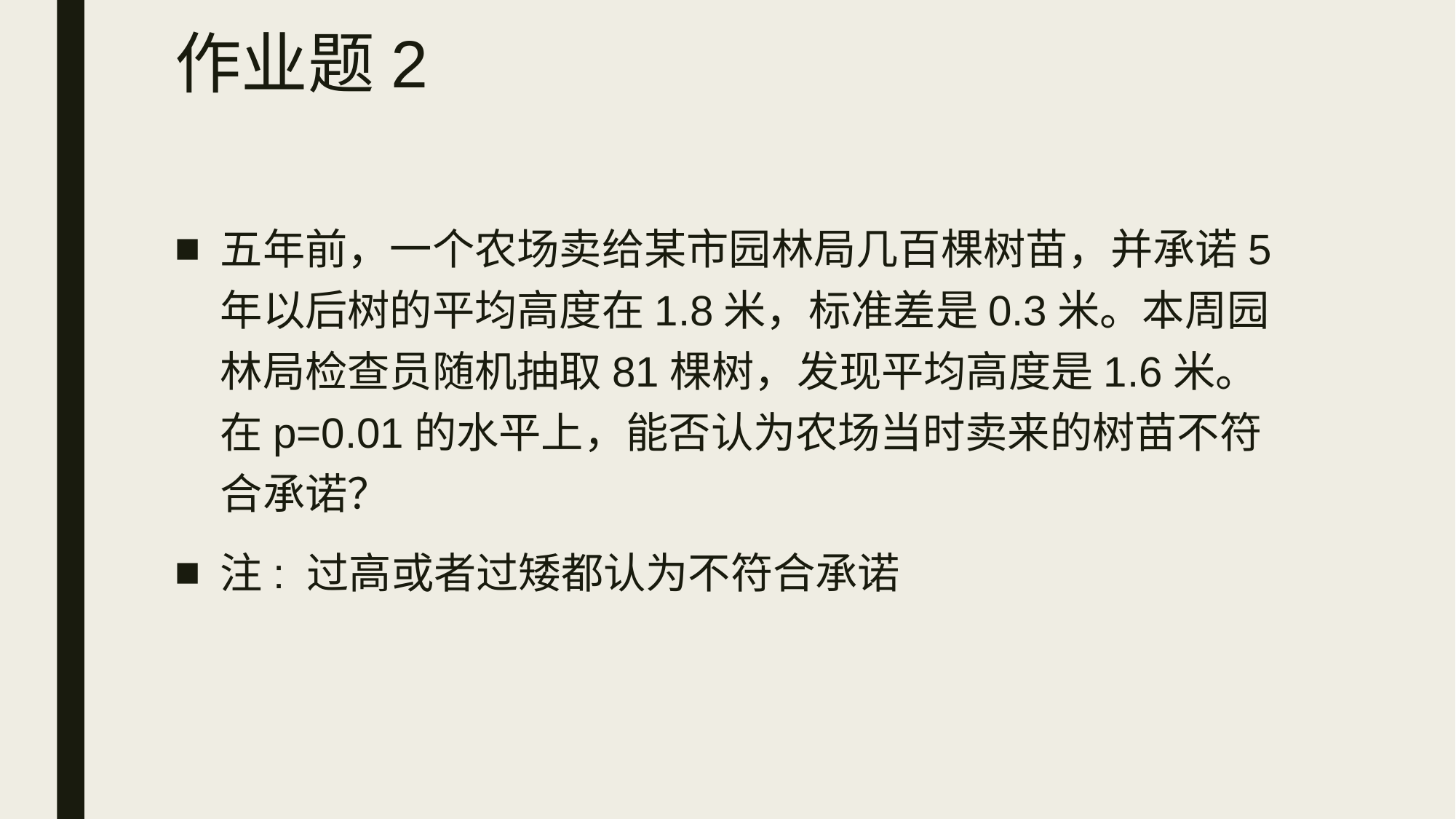

# 作业题2
五年前，一个农场卖给某市园林局几百棵树苗，并承诺5年以后树的平均高度在1.8米，标准差是0.3米。本周园林局检查员随机抽取81棵树，发现平均高度是1.6米。在p=0.01的水平上，能否认为农场当时卖来的树苗不符合承诺？
注: 过高或者过矮都认为不符合承诺